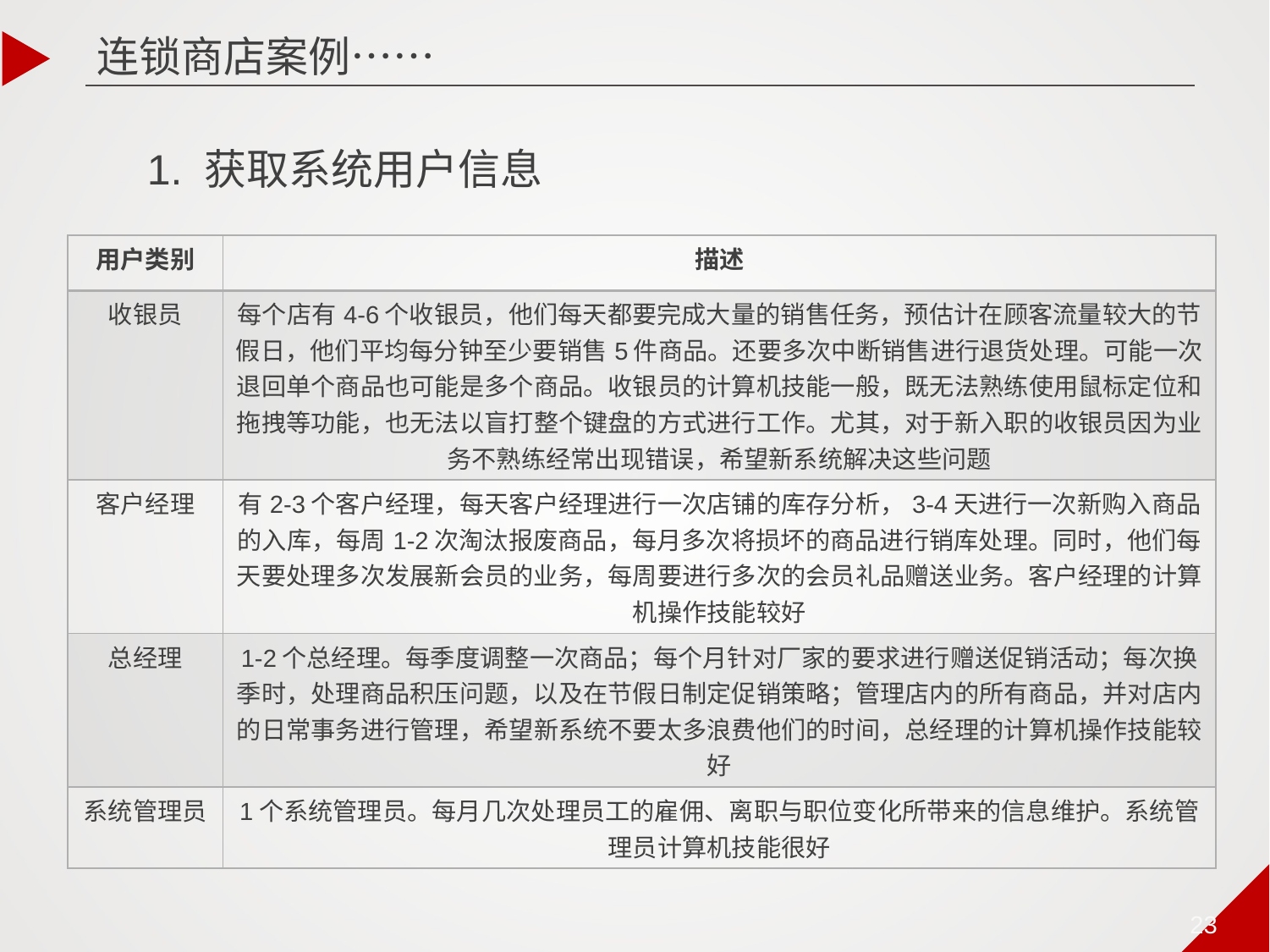

连锁商店案例……

# 1. 获取系统用户信息
| 用户类别 | 描述 |
| --- | --- |
| 收银员 | 每个店有4-6个收银员，他们每天都要完成大量的销售任务，预估计在顾客流量较大的节假日，他们平均每分钟至少要销售5件商品。还要多次中断销售进行退货处理。可能一次退回单个商品也可能是多个商品。收银员的计算机技能一般，既无法熟练使用鼠标定位和拖拽等功能，也无法以盲打整个键盘的方式进行工作。尤其，对于新入职的收银员因为业务不熟练经常出现错误，希望新系统解决这些问题 |
| 客户经理 | 有2-3个客户经理，每天客户经理进行一次店铺的库存分析，3-4天进行一次新购入商品的入库，每周1-2次淘汰报废商品，每月多次将损坏的商品进行销库处理。同时，他们每天要处理多次发展新会员的业务，每周要进行多次的会员礼品赠送业务。客户经理的计算机操作技能较好 |
| 总经理 | 1-2个总经理。每季度调整一次商品；每个月针对厂家的要求进行赠送促销活动；每次换季时，处理商品积压问题，以及在节假日制定促销策略；管理店内的所有商品，并对店内的日常事务进行管理，希望新系统不要太多浪费他们的时间，总经理的计算机操作技能较好 |
| 系统管理员 | 1个系统管理员。每月几次处理员工的雇佣、离职与职位变化所带来的信息维护。系统管理员计算机技能很好 |